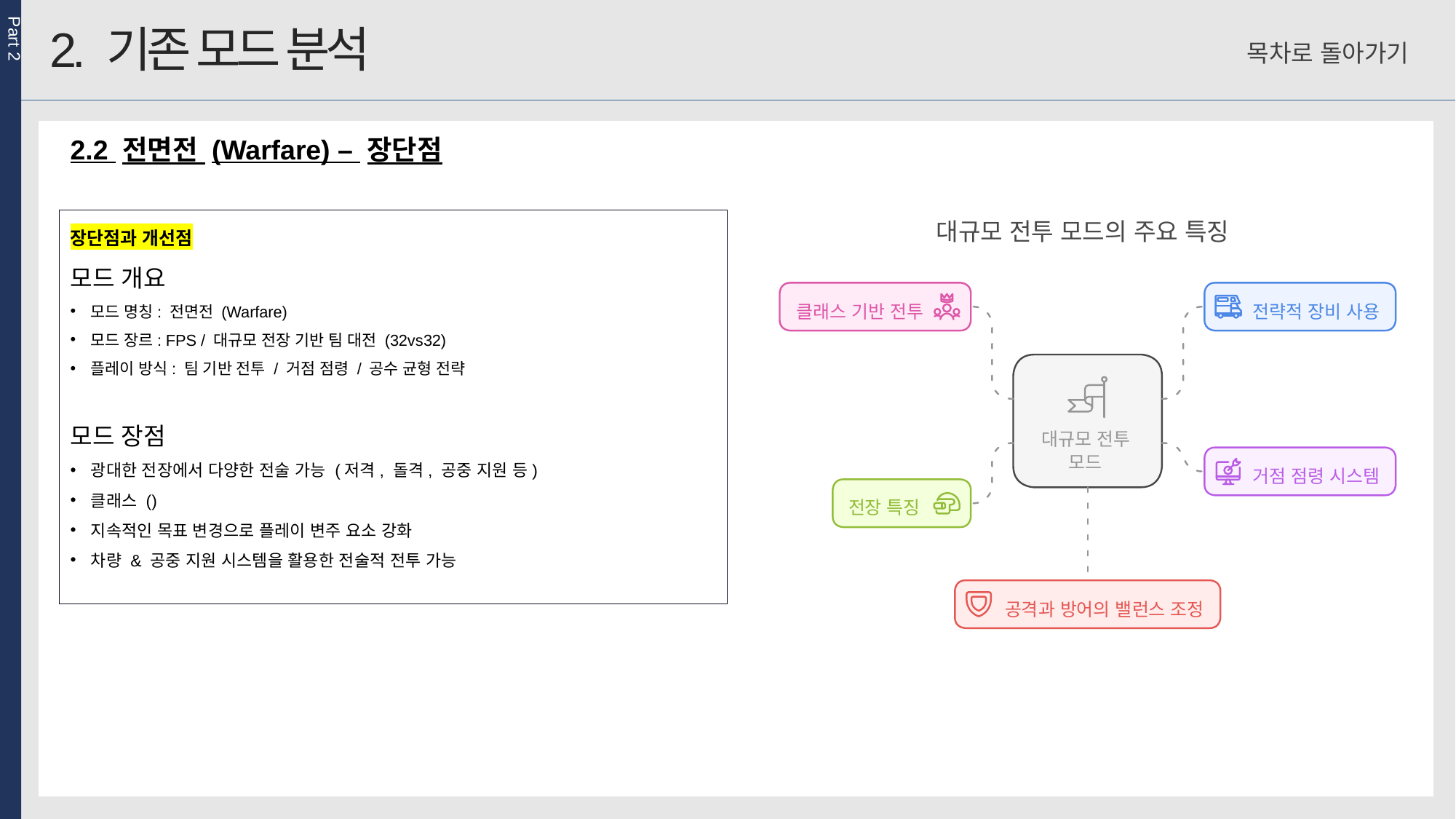

Part 2
2. 기존 모드 분석
목차로 돌아가기
2.2 전면전 (Warfare) – 장단점
장단점과 개선점
모드 개요
모드 명칭: 전면전 (Warfare)
모드 장르: FPS / 대규모 전장 기반 팀 대전 (32vs32)
플레이 방식: 팀 기반 전투 / 거점 점령 / 공수 균형 전략

모드 장점
광대한 전장에서 다양한 전술 가능 (저격, 돌격, 공중 지원 등)
클래스 ()
지속적인 목표 변경으로 플레이 변주 요소 강화
차량 & 공중 지원 시스템을 활용한 전술적 전투 가능

대규모 전투 모드의 주요 특징

클래스 기반 전투
전략적 장비 사용

대규모 전투

모드

거점 점령 시스템

전장 특징

공격과 방어의 밸런스 조정